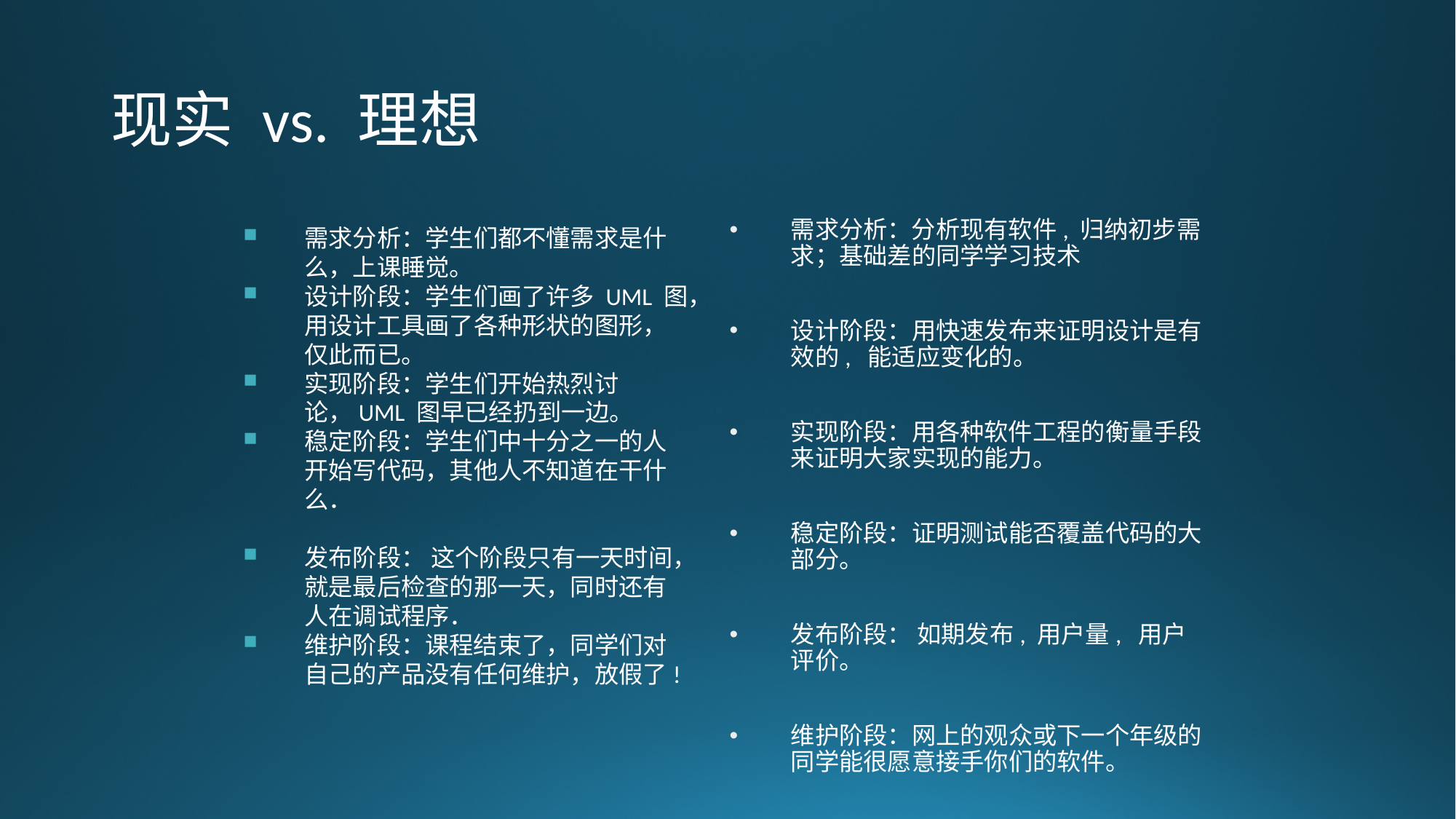

# 现实 vs. 理想
需求分析：学生们都不懂需求是什么，上课睡觉。
设计阶段：学生们画了许多 UML 图，用设计工具画了各种形状的图形，仅此而已。
实现阶段：学生们开始热烈讨论，UML 图早已经扔到一边。
稳定阶段：学生们中十分之一的人开始写代码，其他人不知道在干什么．

发布阶段： 这个阶段只有一天时间，就是最后检查的那一天，同时还有人在调试程序．
维护阶段：课程结束了，同学们对自己的产品没有任何维护，放假了!
需求分析：分析现有软件, 归纳初步需求；基础差的同学学习技术

设计阶段：用快速发布来证明设计是有效的,  能适应变化的。

实现阶段：用各种软件工程的衡量手段来证明大家实现的能力。

稳定阶段：证明测试能否覆盖代码的大部分。

发布阶段： 如期发布, 用户量,  用户评价。

维护阶段：网上的观众或下一个年级的同学能很愿意接手你们的软件。